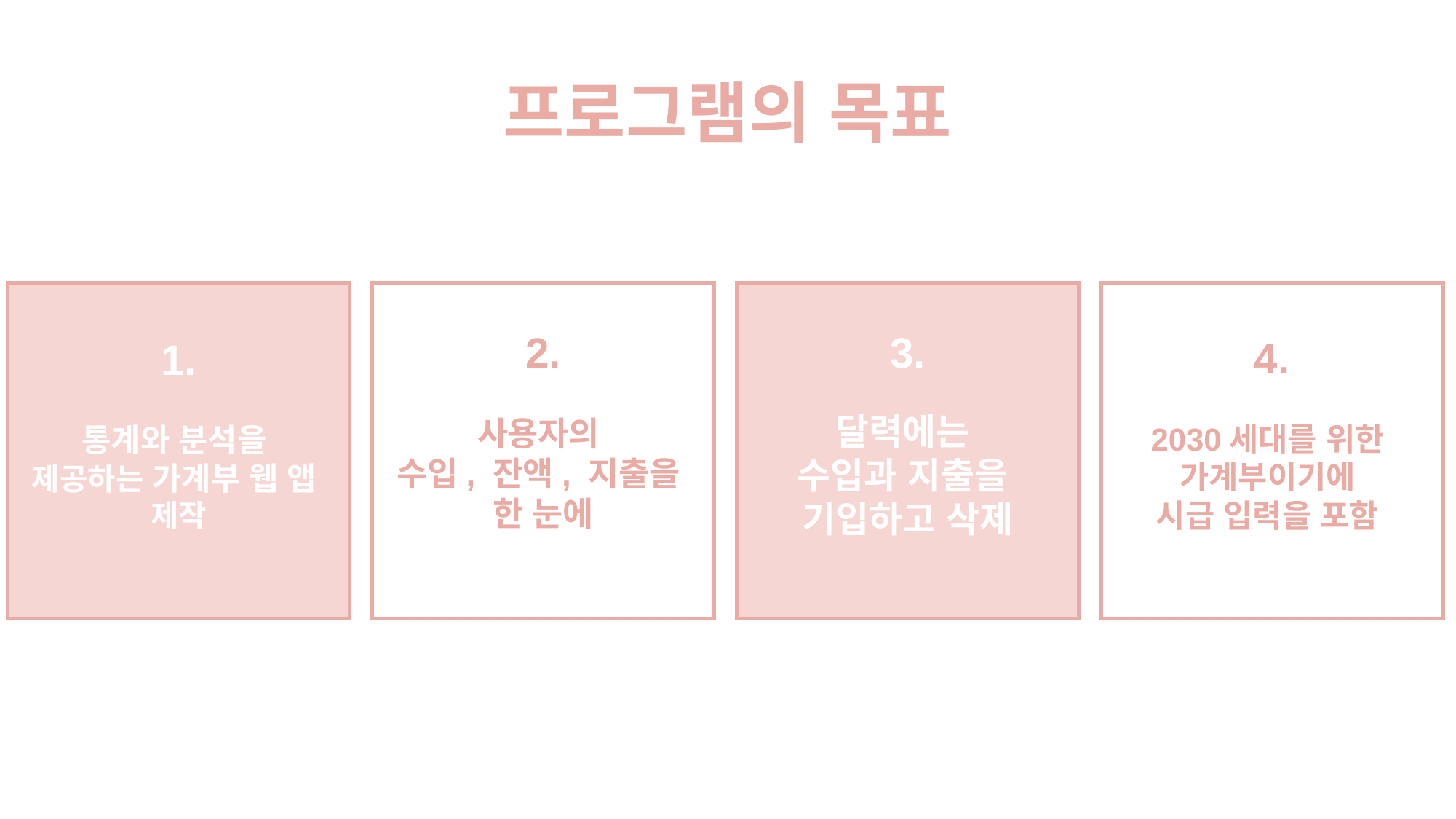

프로그램의 목표
4.

2030세대를 위한
가계부이기에
시급 입력을 포함

1.

통계와 분석을
제공하는 가계부 웹 앱
제작

2.

사용자의
수입, 잔액, 지출을
한 눈에

3.

달력에는
수입과 지출을
기입하고 삭제